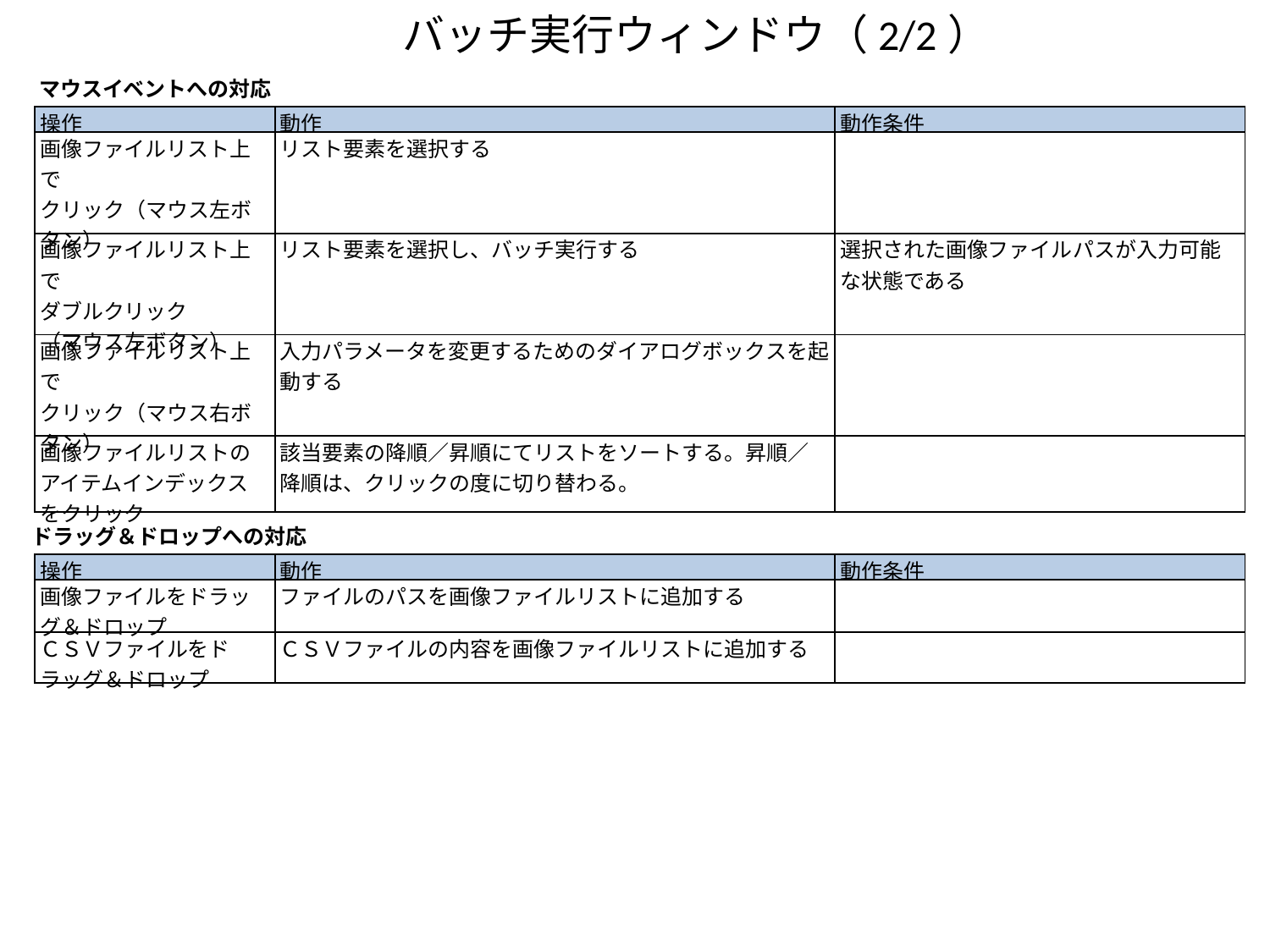

バッチ実行ウィンドウ（2/2）
マウスイベントへの対応
| 操作 | 動作 | 動作条件 |
| --- | --- | --- |
| 画像ファイルリスト上で クリック（マウス左ボタン） | リスト要素を選択する |  |
| 画像ファイルリスト上で ダブルクリック （マウス左ボタン） | リスト要素を選択し、バッチ実行する | 選択された画像ファイルパスが入力可能な状態である |
| 画像ファイルリスト上で クリック（マウス右ボタン） | 入力パラメータを変更するためのダイアログボックスを起動する |  |
| 画像ファイルリストのアイテムインデックスをクリック | 該当要素の降順／昇順にてリストをソートする。昇順／降順は、クリックの度に切り替わる。 |  |
ドラッグ＆ドロップへの対応
| 操作 | 動作 | 動作条件 |
| --- | --- | --- |
| 画像ファイルをドラッグ＆ドロップ | ファイルのパスを画像ファイルリストに追加する |  |
| ＣＳＶファイルをドラッグ＆ドロップ | ＣＳＶファイルの内容を画像ファイルリストに追加する |  |